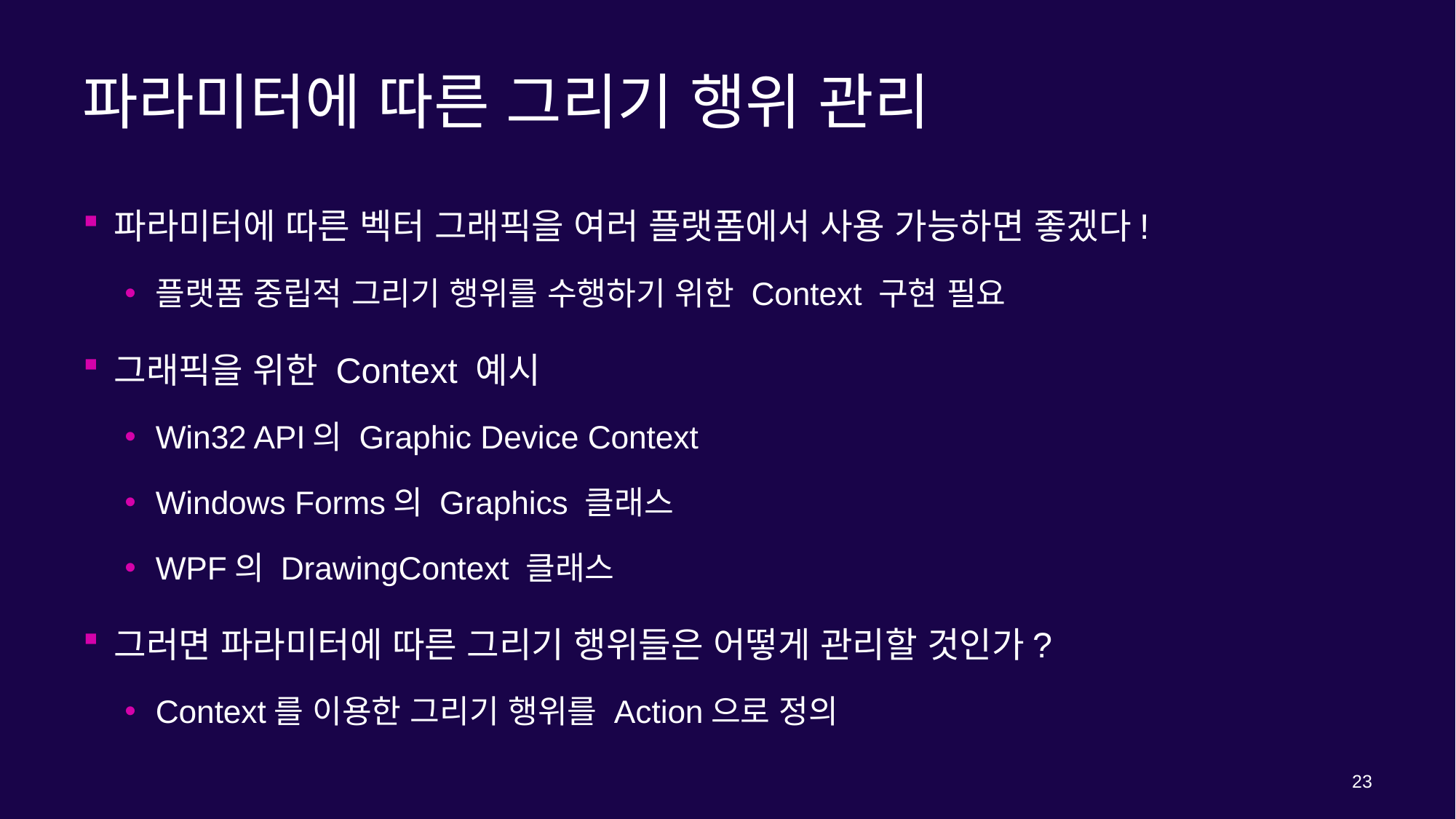

# 파라미터에 따른 그리기 행위 관리
파라미터에 따른 벡터 그래픽을 여러 플랫폼에서 사용 가능하면 좋겠다!
플랫폼 중립적 그리기 행위를 수행하기 위한 Context 구현 필요
그래픽을 위한 Context 예시
Win32 API의 Graphic Device Context
Windows Forms의 Graphics 클래스
WPF의 DrawingContext 클래스
그러면 파라미터에 따른 그리기 행위들은 어떻게 관리할 것인가?
Context를 이용한 그리기 행위를 Action으로 정의
23